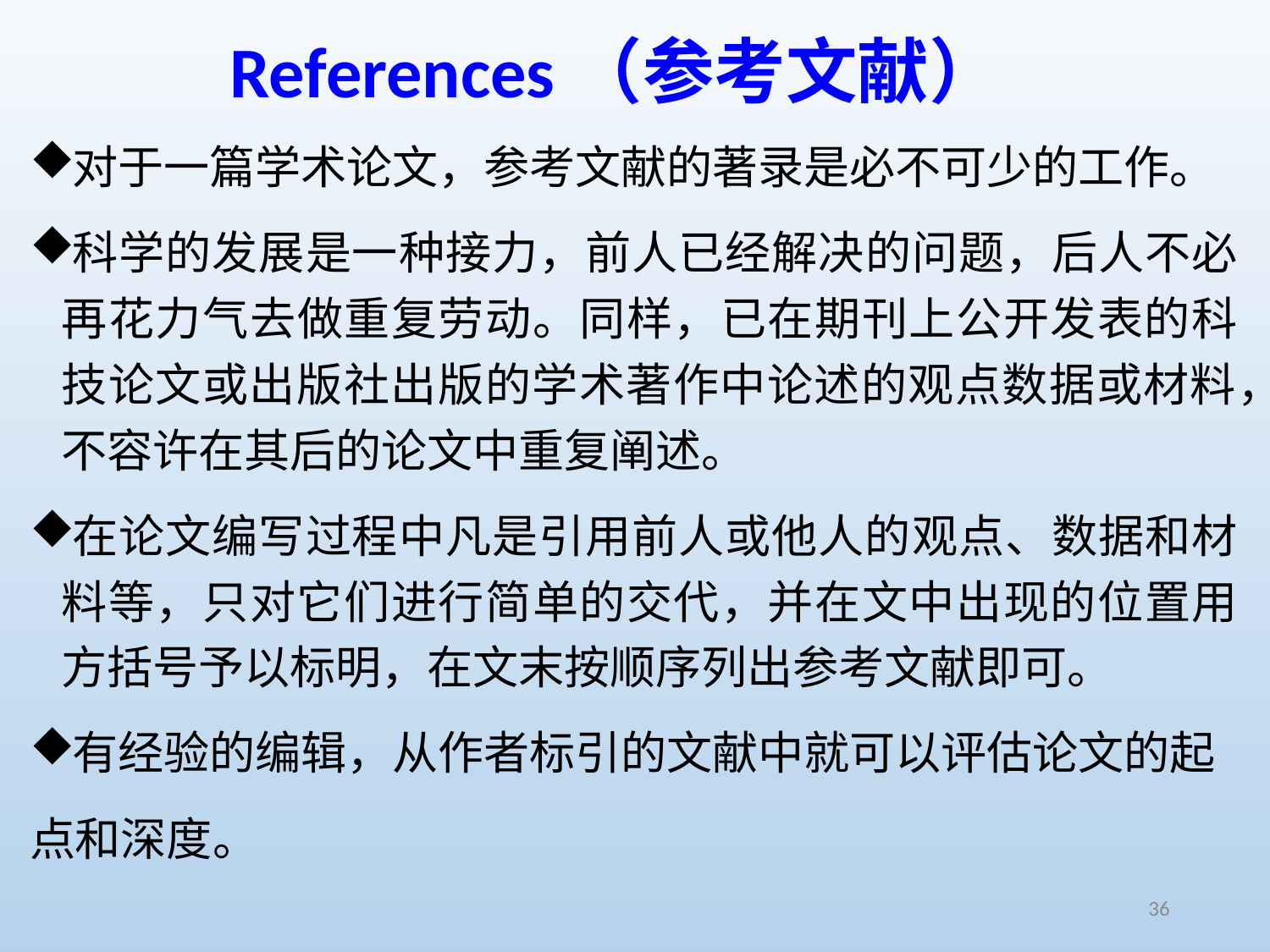

# References（参考文献）
对于一篇学术论文，参考文献的著录是必不可少的工作。
科学的发展是一种接力，前人已经解决的问题，后人不必再花力气去做重复劳动。同样，已在期刊上公开发表的科技论文或出版社出版的学术著作中论述的观点数据或材料，不容许在其后的论文中重复阐述。
在论文编写过程中凡是引用前人或他人的观点、数据和材料等，只对它们进行简单的交代，并在文中出现的位置用方括号予以标明，在文末按顺序列出参考文献即可。
有经验的编辑，从作者标引的文献中就可以评估论文的起
点和深度。
36